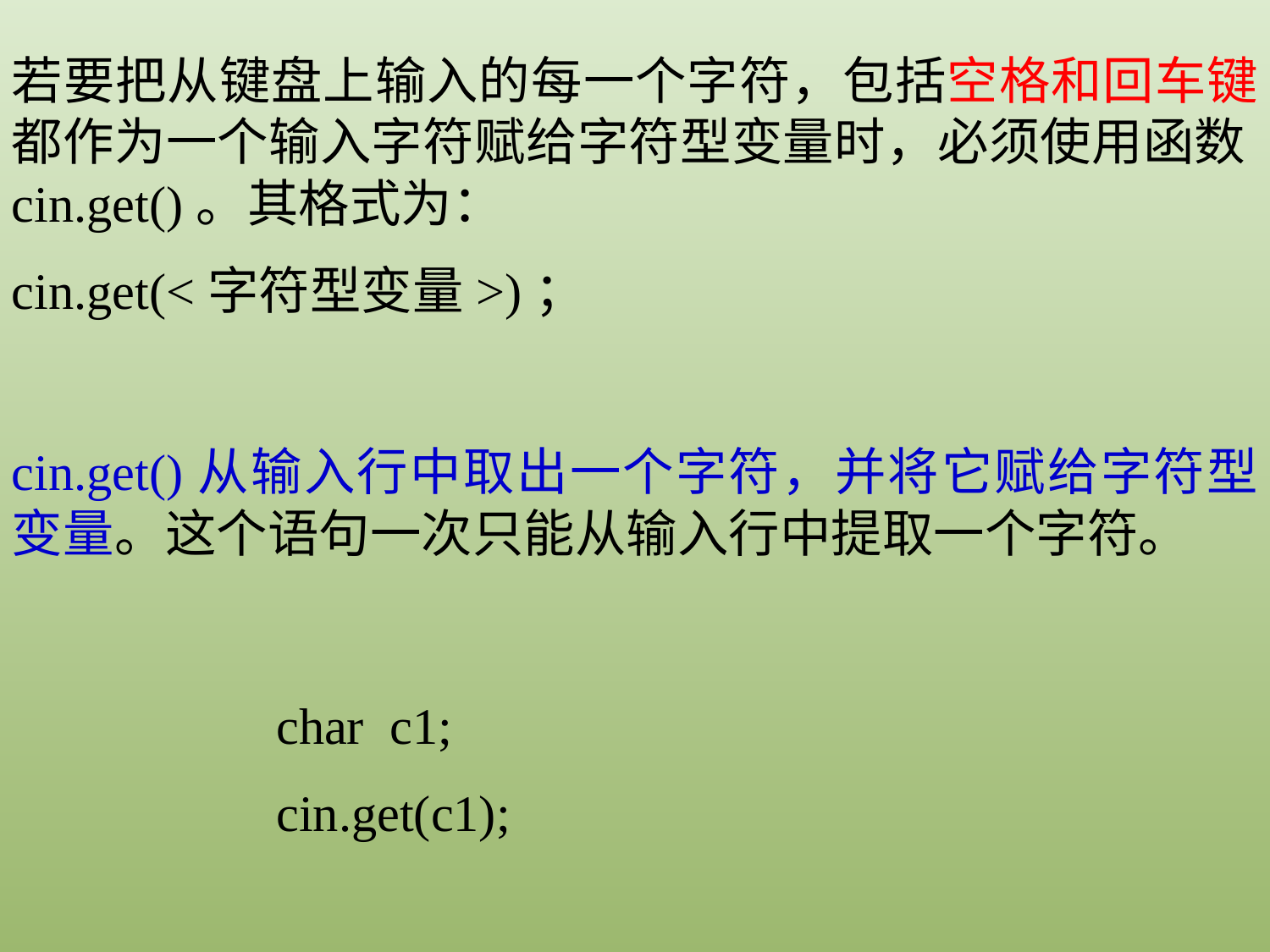

若要把从键盘上输入的每一个字符，包括空格和回车键都作为一个输入字符赋给字符型变量时，必须使用函数cin.get()。其格式为：
cin.get(<字符型变量>)；
cin.get()从输入行中取出一个字符，并将它赋给字符型变量。这个语句一次只能从输入行中提取一个字符。
char  c1;
cin.get(c1);
78